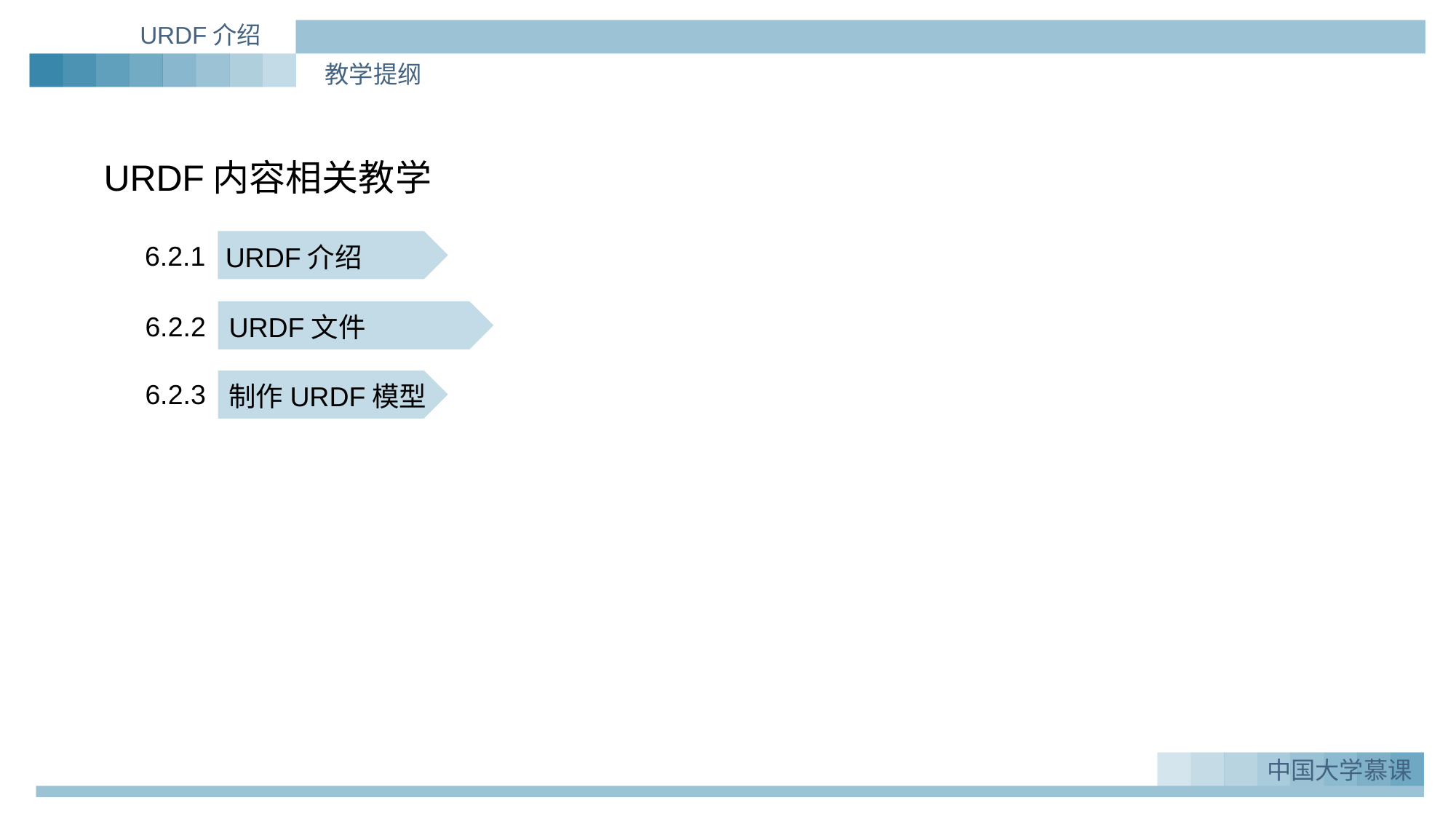

URDF介绍
教学提纲
URDF内容相关教学

6.2.1
URDF介绍

6.2.2
URDF文件

6.2.3
制作URDF模型
中国大学慕课